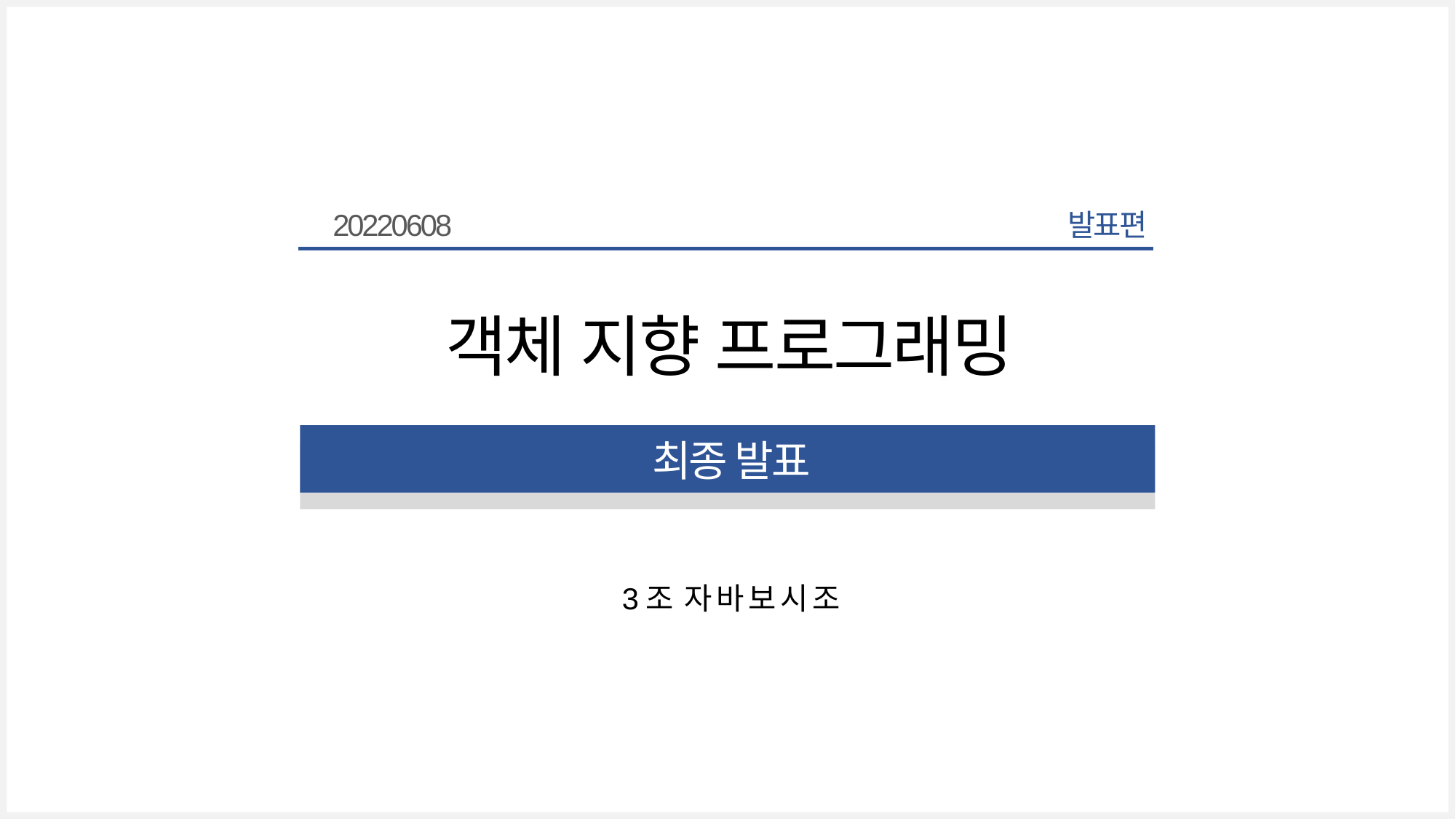

20220608
발표편
객체 지향 프로그래밍

최종 발표
3조  자 바 보 시 조